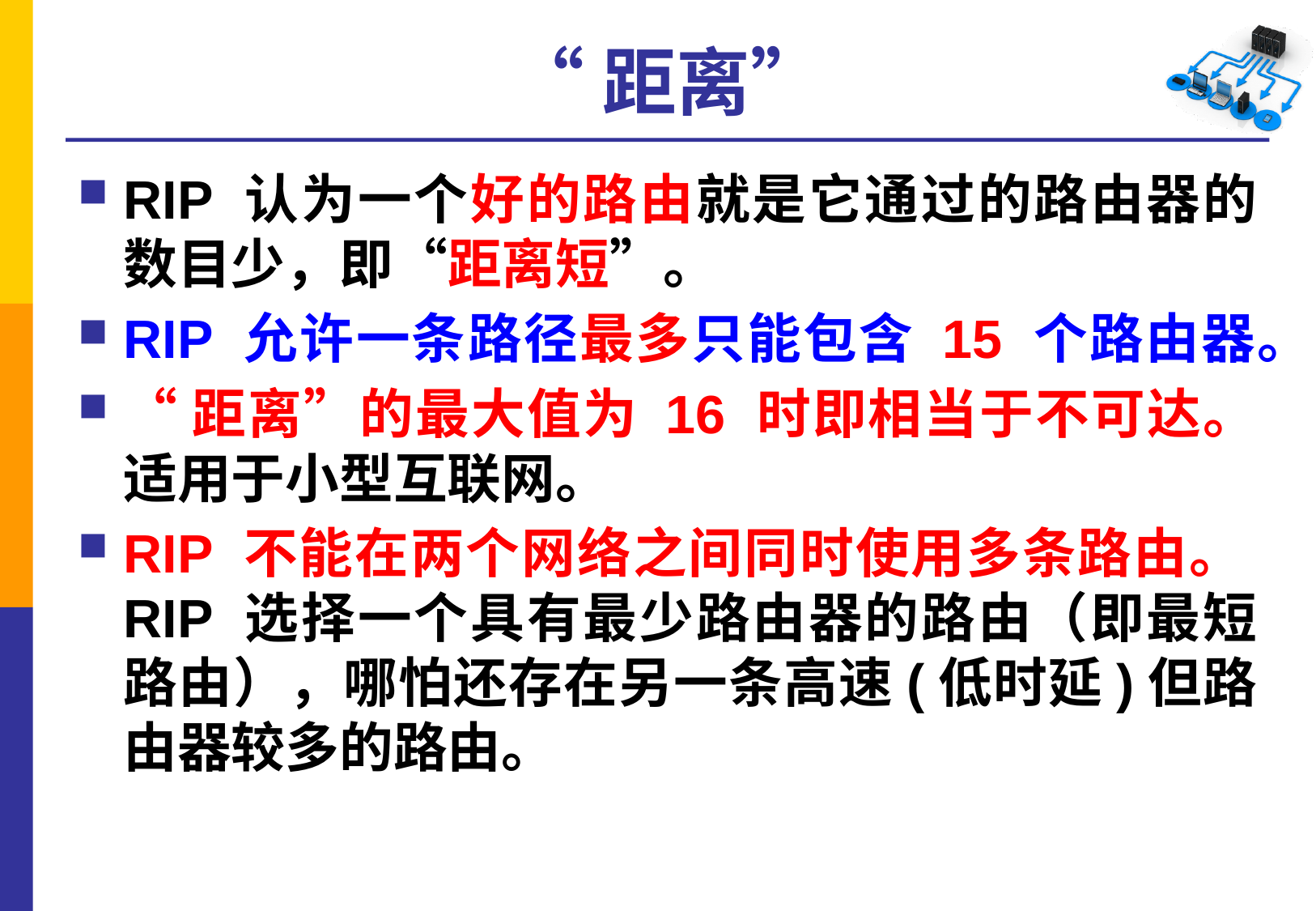

# “距离”
RIP 认为一个好的路由就是它通过的路由器的数目少，即“距离短”。
RIP 允许一条路径最多只能包含 15 个路由器。
“距离”的最大值为 16 时即相当于不可达。适用于小型互联网。
RIP 不能在两个网络之间同时使用多条路由。RIP 选择一个具有最少路由器的路由（即最短路由），哪怕还存在另一条高速(低时延)但路由器较多的路由。